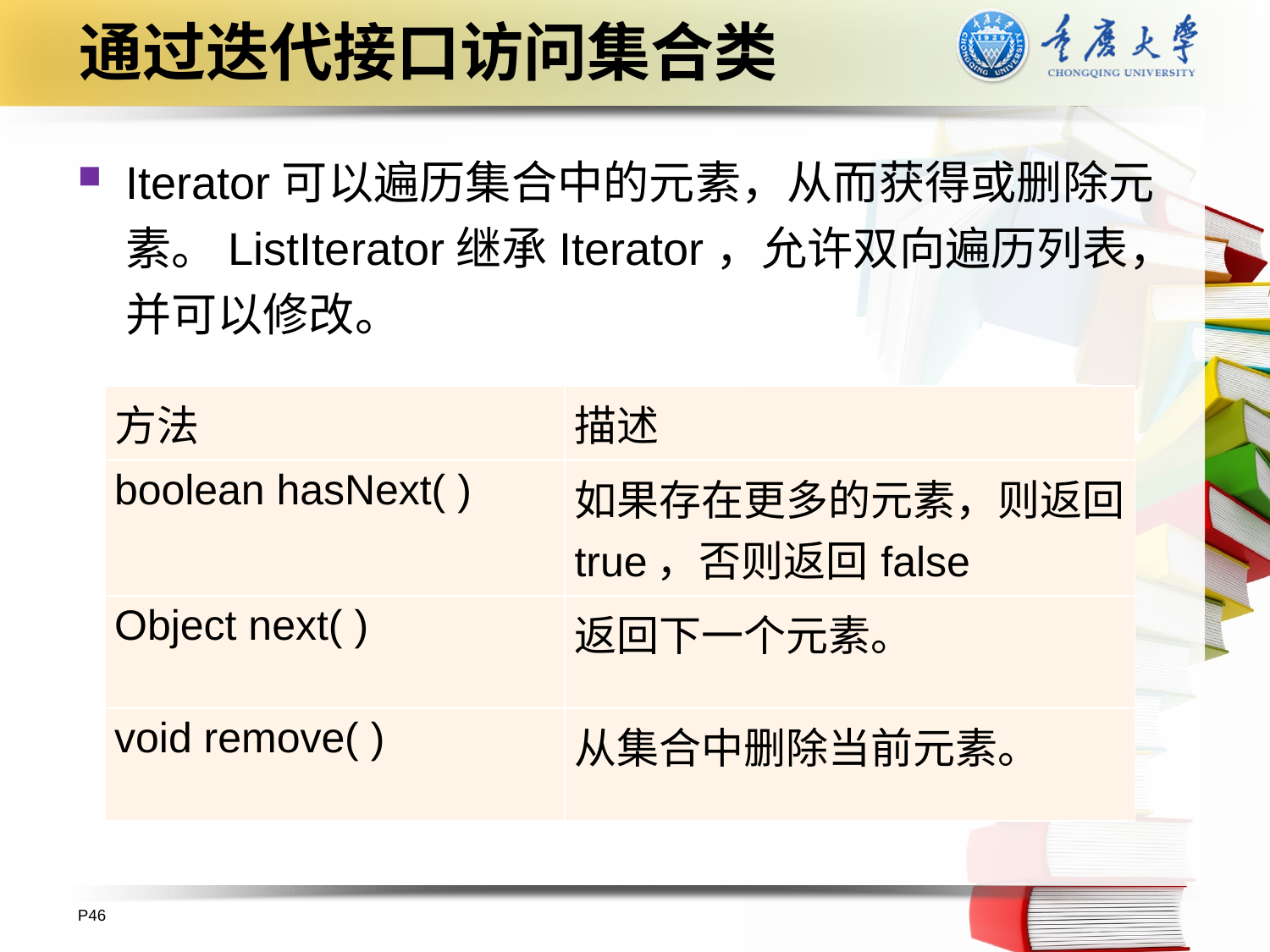

# 通过迭代接口访问集合类
Iterator可以遍历集合中的元素，从而获得或删除元素。ListIterator继承Iterator，允许双向遍历列表，并可以修改。

| 方法 | 描述 |
| --- | --- |
| boolean hasNext( ) | 如果存在更多的元素，则返回true，否则返回false |
| Object next( ) | 返回下一个元素。 |
| void remove( ) | 从集合中删除当前元素。 |
P46